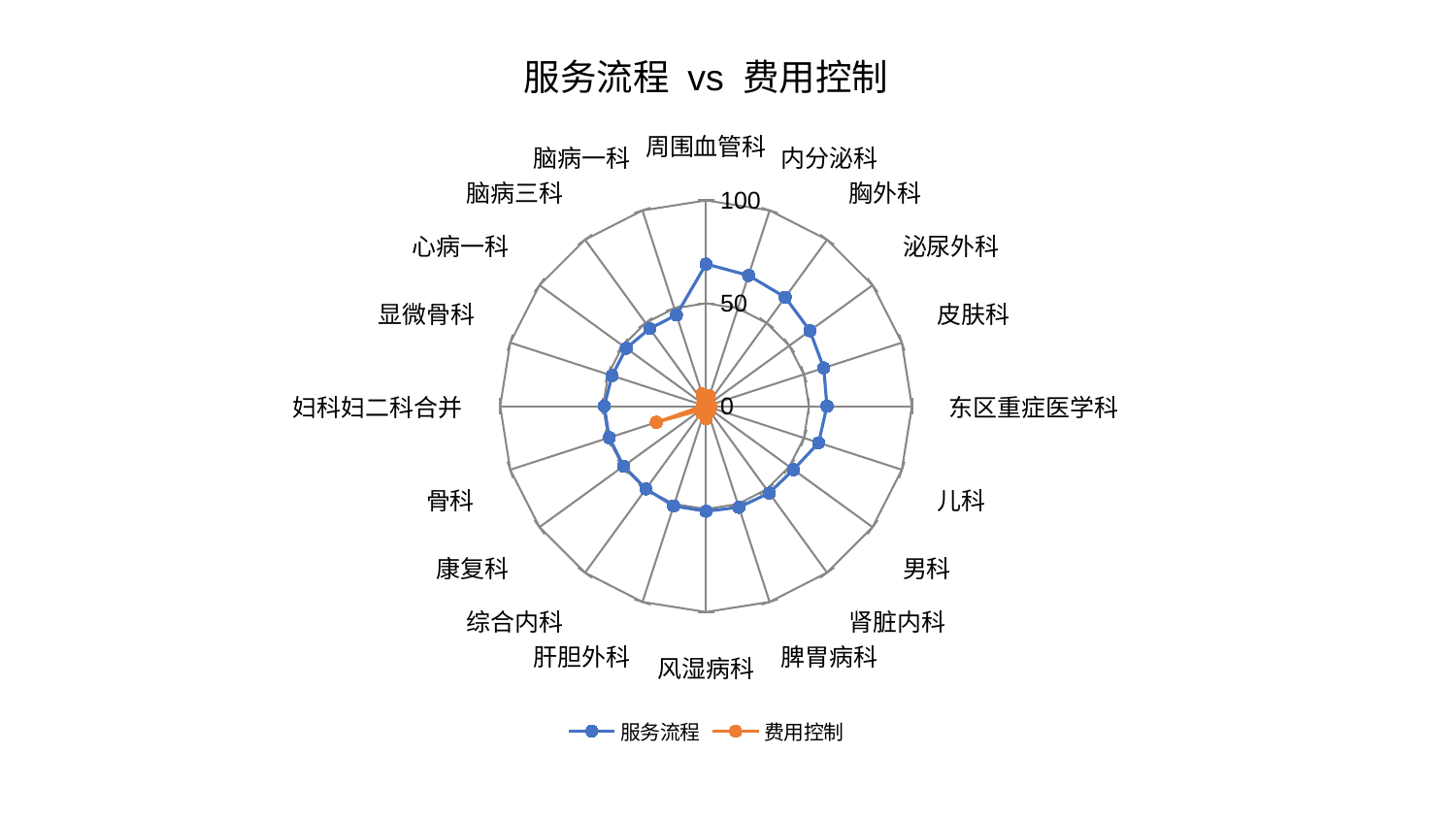

### Chart: 服务流程 vs 费用控制

| Category | 服务流程 | 费用控制 |
|---|---|---|
| 周围血管科 | 69.07603051343327 | 1.4612574739634243 |
| 内分泌科 | 66.82540878997554 | 5.143312197418549 |
| 胸外科 | 65.42760809415562 | 1.046489410331743 |
| 泌尿外科 | 62.383219150544264 | 1.0923227044117507 |
| 皮肤科 | 60.10604386875552 | 1.7350526914254671 |
| 东区重症医学科 | 58.734466218136575 | 2.3913111165279197 |
| 儿科 | 57.50587154527413 | 2.3202170938062032 |
| 男科 | 52.49944386246041 | 1.785372829431802 |
| 肾脏内科 | 52.194466020028976 | 2.931652407943657 |
| 脾胃病科 | 51.65110977308834 | 2.1232061775574294 |
| 风湿病科 | 51.0624085666908 | 6.097835619524662 |
| 肝胆外科 | 50.9746631844492 | 1.1359493676661399 |
| 综合内科 | 49.68942786352125 | 3.820858411559745 |
| 康复科 | 49.52240060542052 | 3.1501692814725253 |
| 骨科 | 49.48813277362362 | 25.376960121205887 |
| 妇科妇二科合并 | 49.46065717856648 | 1.8303540841737167 |
| 显微骨科 | 48.01020337407601 | 0.9781324353239856 |
| 心病一科 | 47.926199301793524 | 1.9824112581303688 |
| 脑病三科 | 46.60910685421208 | 0.7551773439835848 |
| 脑病一科 | 46.59107366650095 | 6.205825193457 |
62